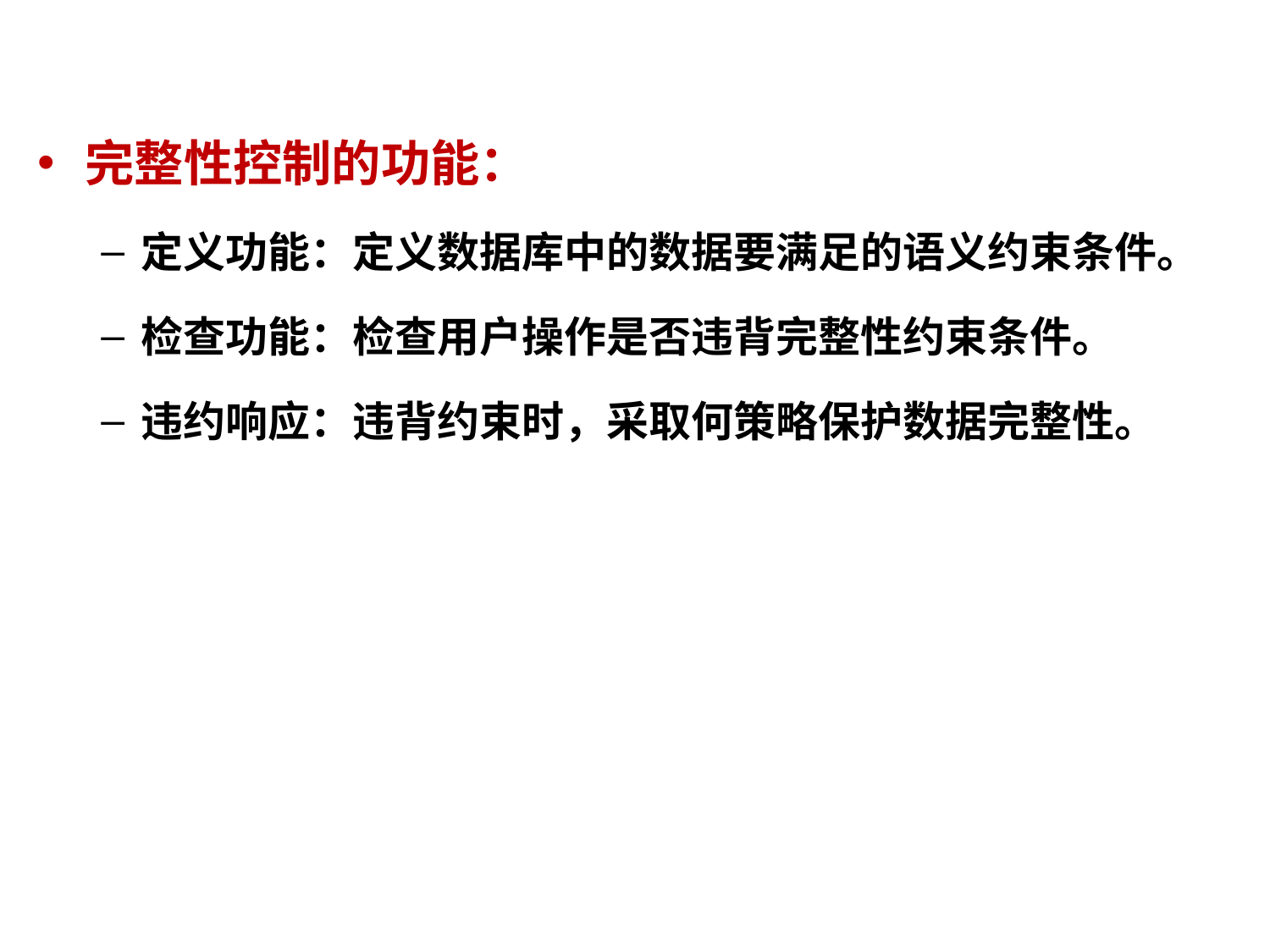

完整性控制的功能：
定义功能：定义数据库中的数据要满足的语义约束条件。
检查功能：检查用户操作是否违背完整性约束条件。
违约响应：违背约束时，采取何策略保护数据完整性。